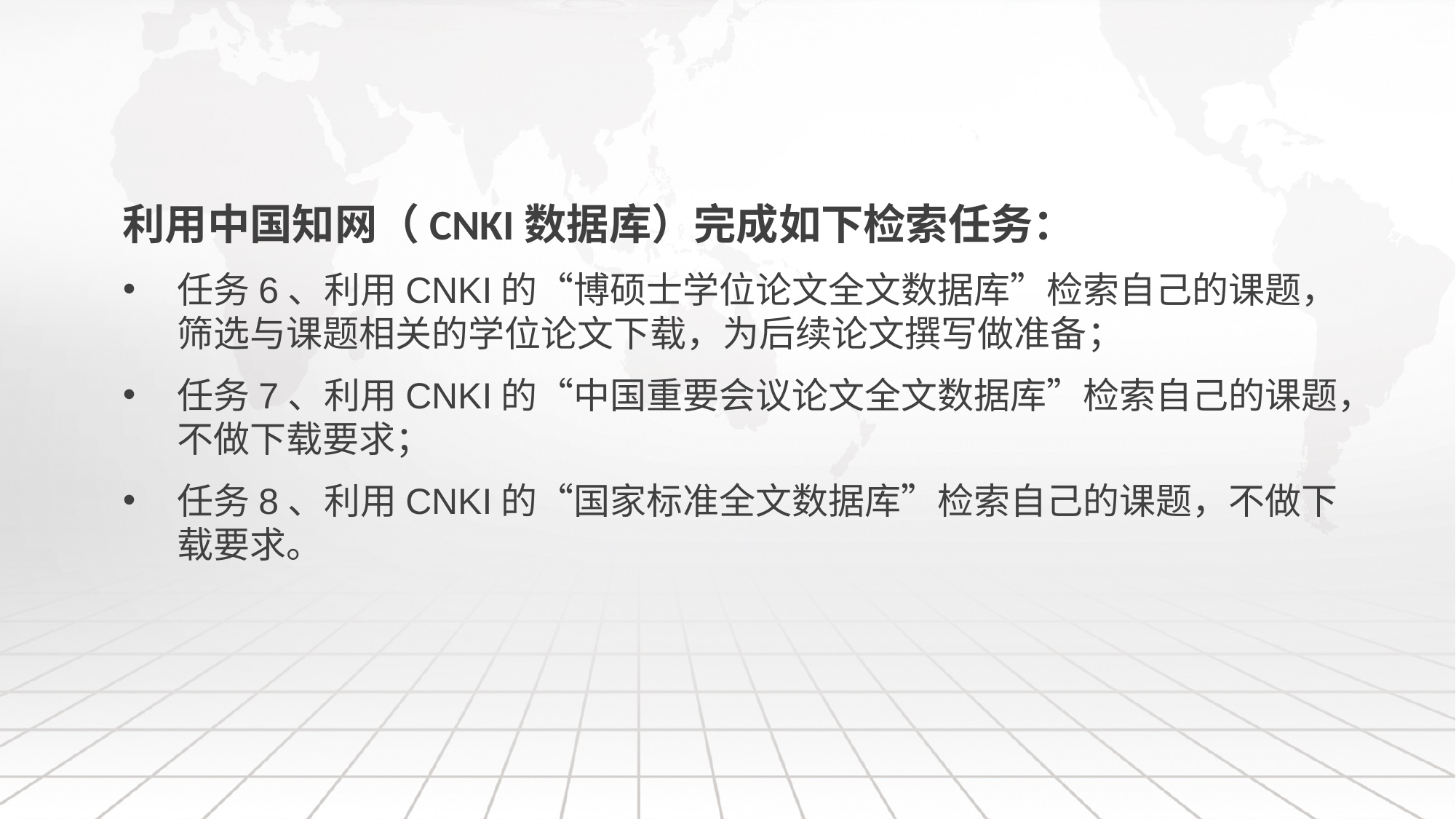

利用中国知网（CNKI数据库）完成如下检索任务：
任务6、利用CNKI的“博硕士学位论文全文数据库”检索自己的课题，筛选与课题相关的学位论文下载，为后续论文撰写做准备；
任务7、利用CNKI的“中国重要会议论文全文数据库”检索自己的课题，不做下载要求；
任务8、利用CNKI的“国家标准全文数据库”检索自己的课题，不做下载要求。